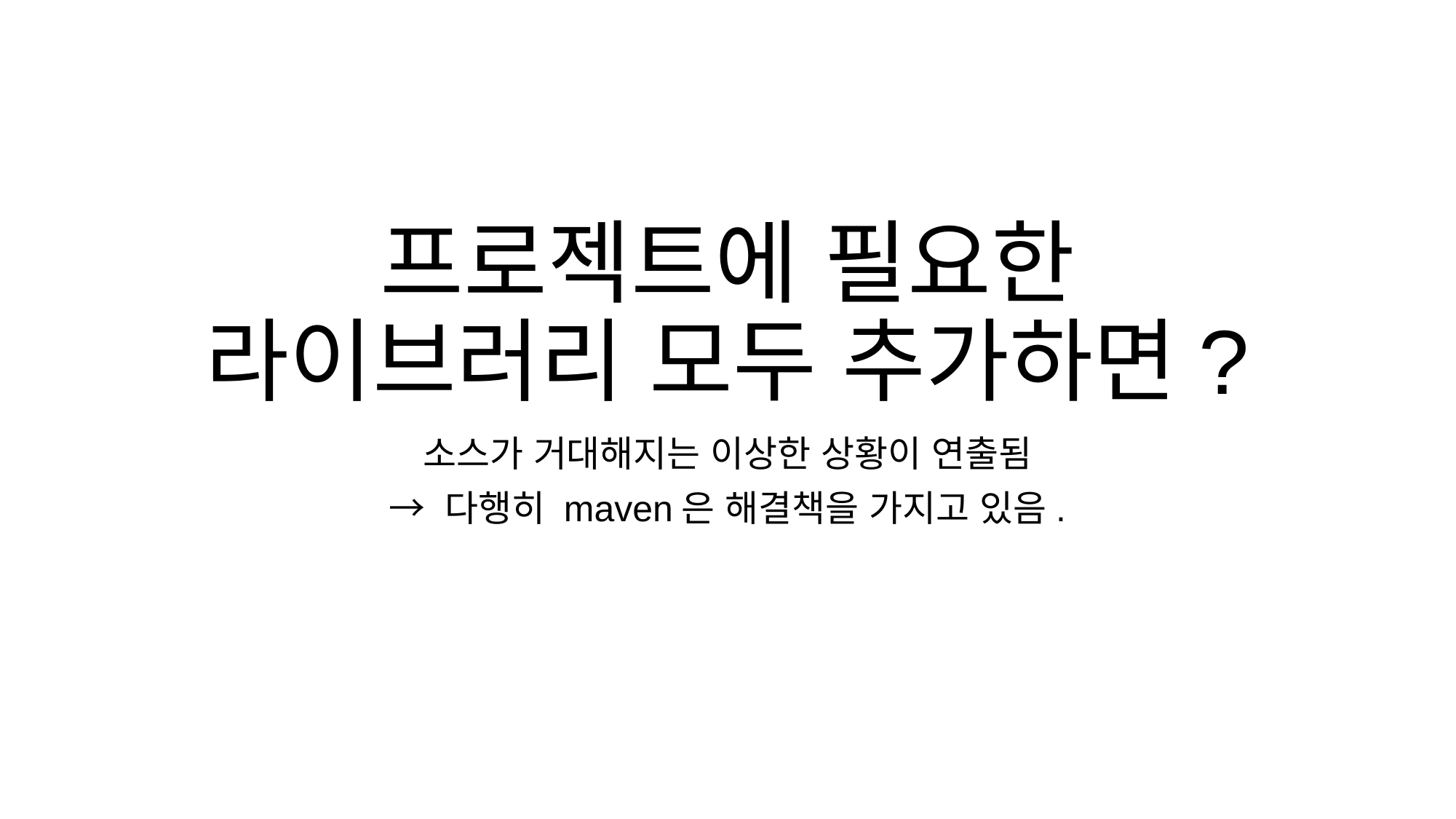

# 프로젝트에 필요한 라이브러리 모두 추가하면?
소스가 거대해지는 이상한 상황이 연출됨
→ 다행히 maven은 해결책을 가지고 있음.